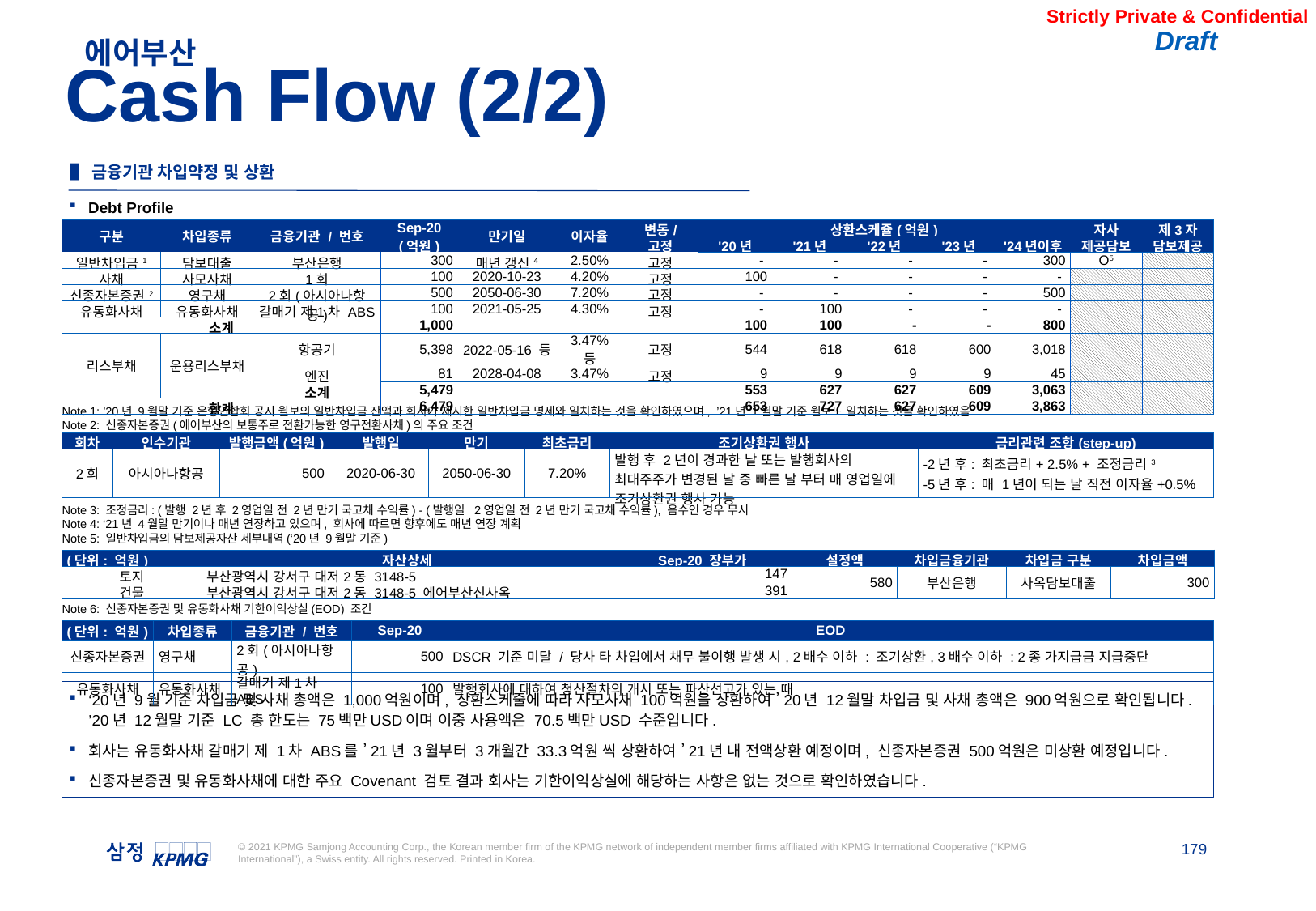

에어부산
Cash Flow (2/2)
▌금융기관 차입약정 및 상환

Debt Profile
| 구분 | 차입종류 | 금융기관 / 번호 | Sep-20 | 만기일 | 이자율 | 변동/ | 상환스케쥴(억원) |  |  |  |  | 자사 | 제3자 |
| --- | --- | --- | --- | --- | --- | --- | --- | --- | --- | --- | --- | --- | --- |
|  |  |  | (억원) |  |  | 고정 | '20년 | '21년 | '22년 | '23년 | '24년이후 | 제공담보 | 담보제공 |
| 일반차입금1 | 담보대출 | 부산은행 | 300 | 매년 갱신4 | 2.50% | 고정 | - | - | - | - | 300 | O5 |  |
| 사채 | 사모사채 | 1회 | 100 | 2020-10-23 | 4.20% | 고정 | 100 | - | - | - | - |  |  |
| 신종자본증권2 | 영구채 | 2회(아시아나항공) | 500 | 2050-06-30 | 7.20% | 고정 | - | - | - | - | 500 |  |  |
| 유동화사채 | 유동화사채 | 갈매기 제1차 ABS | 100 | 2021-05-25 | 4.30% | 고정 | - | 100 | - | - | - |  |  |
| 소계 |  |  | 1,000 |  |  |  | 100 | 100 | - | - | 800 |  |  |
| 리스부채 | 운용리스부채 | 항공기 | 5,398 | 2022-05-16 등 | 3.47% 등 | 고정 | 544 | 618 | 618 | 600 | 3,018 |  |  |
|  |  | 엔진 | 81 | 2028-04-08 | 3.47% | 고정 | 9 | 9 | 9 | 9 | 45 |  |  |
|  |  | 소계 | 5,479 |  |  |  | 553 | 627 | 627 | 609 | 3,063 |  |  |
| 합계 |  |  | 6,479 |  |  |  | 653 | 727 | 627 | 609 | 3,863 |  |  |
Note 1: ’20년 9월말 기준 은행연합회 공시 월보의 일반차입금 잔액과 회사가 제시한 일반차입금 명세와 일치하는 것을 확인하였으며,  ’21년 1월말 기준 월보도 일치하는 것을 확인하였음
Note 2: 신종자본증권(에어부산의 보통주로 전환가능한 영구전환사채)의 주요 조건

Note 3: 조정금리: (발행 2년 후 2영업일 전 2년 만기 국고채 수익률) - (발행일  2영업일 전 2년 만기 국고채 수익률), 음수인 경우 무시
Note 4: ‘21년 4월말 만기이나 매년 연장하고 있으며, 회사에 따르면 향후에도 매년 연장 계획
Note 5: 일반차입금의 담보제공자산 세부내역(‘20년 9월말 기준)

Note 6: 신종자본증권 및 유동화사채 기한이익상실(EOD) 조건
| 회차 | 인수기관 | 발행금액(억원) | 발행일 | 만기 | 최초금리 | 조기상환권 행사 | 금리관련 조항(step-up) |
| --- | --- | --- | --- | --- | --- | --- | --- |
| 2회 | 아시아나항공 | 500 | 2020-06-30 | 2050-06-30 | 7.20% | 발행 후 2년이 경과한 날 또는 발행회사의 최대주주가 변경된 날 중 빠른 날 부터 매 영업일에 조기상환권 행사 가능 | -2년 후: 최초금리+ 2.5% + 조정금리3 -5년 후: 매 1년이 되는 날 직전 이자율+0.5% |
| (단위: 억원) | 자산상세 | Sep-20 장부가 | 설정액 | 차입금융기관 | 차입금 구분 | 차입금액 |
| --- | --- | --- | --- | --- | --- | --- |
| 토지 | 부산광역시 강서구 대저2동 3148-5 | 147 | 580 | 부산은행 | 사옥담보대출 | 300 |
| 건물 | 부산광역시 강서구 대저2동 3148-5 에어부산신사옥 | 391 |  |  |  |  |
| (단위: 억원) | 차입종류 | 금융기관 / 번호 | Sep-20 | EOD |
| --- | --- | --- | --- | --- |
| 신종자본증권 | 영구채 | 2회(아시아나항공) | 500 | DSCR 기준 미달 / 당사 타 차입에서 채무 불이행 발생 시, 2배수 이하 : 조기상환, 3배수 이하 : 2종 가지급금 지급중단 |
| 유동화사채 | 유동화사채 | 갈매기 제1차 ABS | 100 | 발행회사에 대하여 청산절차의 개시 또는 파산선고가 있는 때 |
‘20년 9월 기준 차입금 및 사채 총액은 1,000억원이며, 상환스케줄에 따라 사모사채 100억원을 상환하여 ’20년 12월말 차입금 및 사채 총액은 900억원으로 확인됩니다. ’20년 12월말 기준 LC 총 한도는 75백만USD이며 이중 사용액은 70.5백만USD 수준입니다.
회사는 유동화사채 갈매기 제 1차 ABS를 ’21년 3월부터 3개월간 33.3억원 씩 상환하여 ’21년 내 전액상환 예정이며, 신종자본증권 500억원은 미상환 예정입니다.
신종자본증권 및 유동화사채에 대한 주요 Covenant 검토 결과 회사는 기한이익상실에 해당하는 사항은 없는 것으로 확인하였습니다.